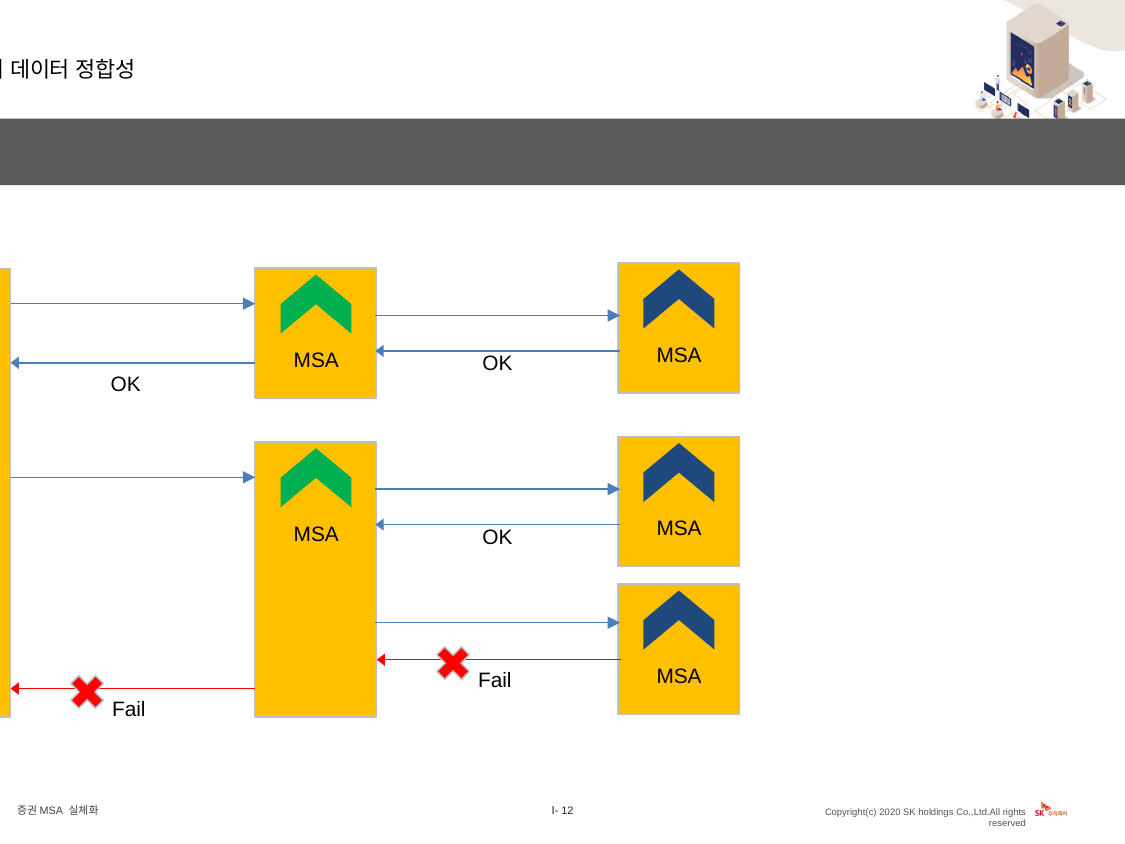

비동기 거래시 데이터 정합성
비동기 데이터를 수신 받은 Callee에서 오류 발생시 처리 방법은

MSA

MSA

MSA
OK
OK

MSA

MSA
OK

MSA

Fail

Fail